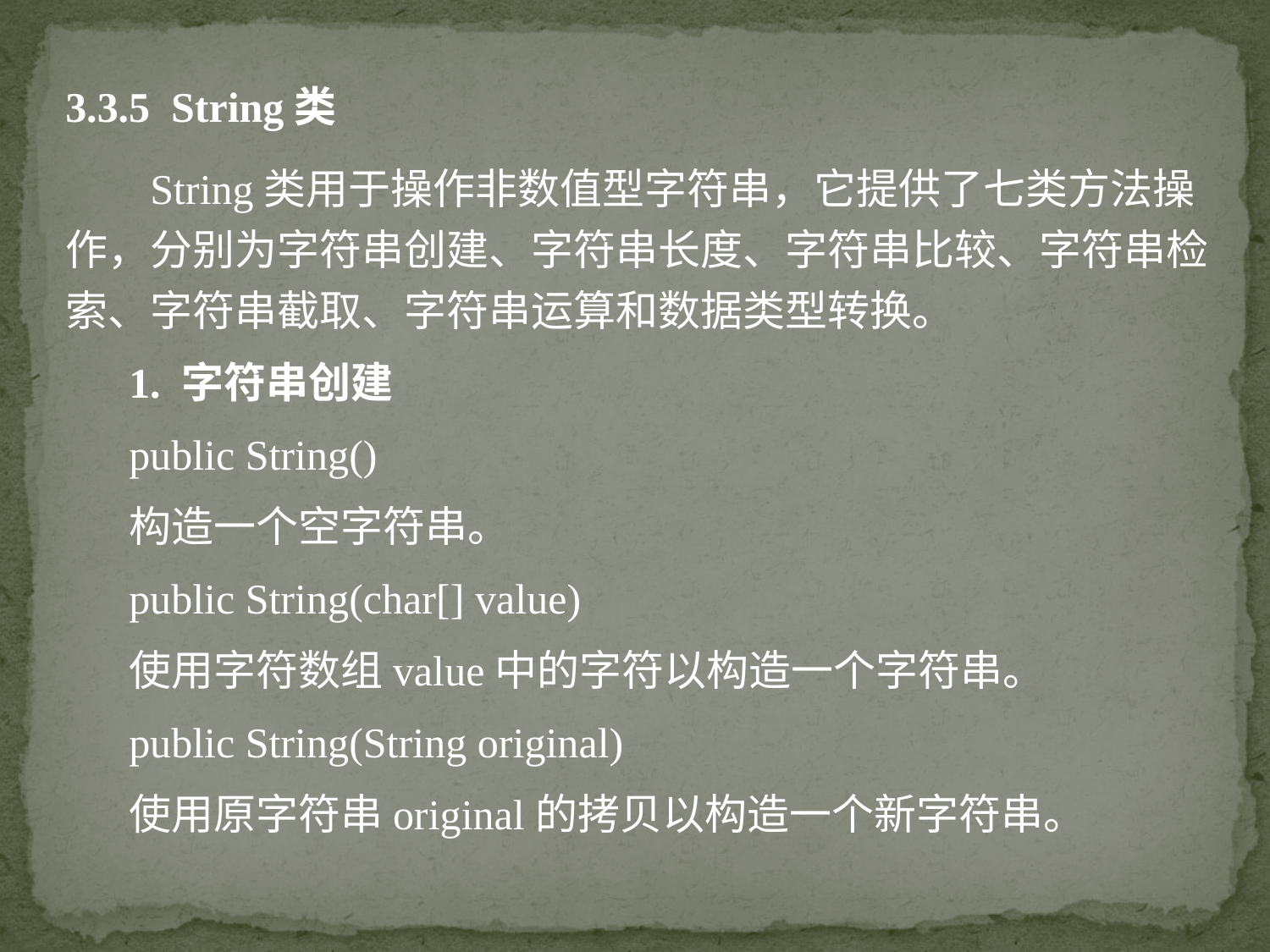

3.3.5  String类
        String类用于操作非数值型字符串，它提供了七类方法操作，分别为字符串创建、字符串长度、字符串比较、字符串检索、字符串截取、字符串运算和数据类型转换。
1. 字符串创建
public String()
构造一个空字符串。
public String(char[] value)
使用字符数组value中的字符以构造一个字符串。
public String(String original)
使用原字符串original的拷贝以构造一个新字符串。